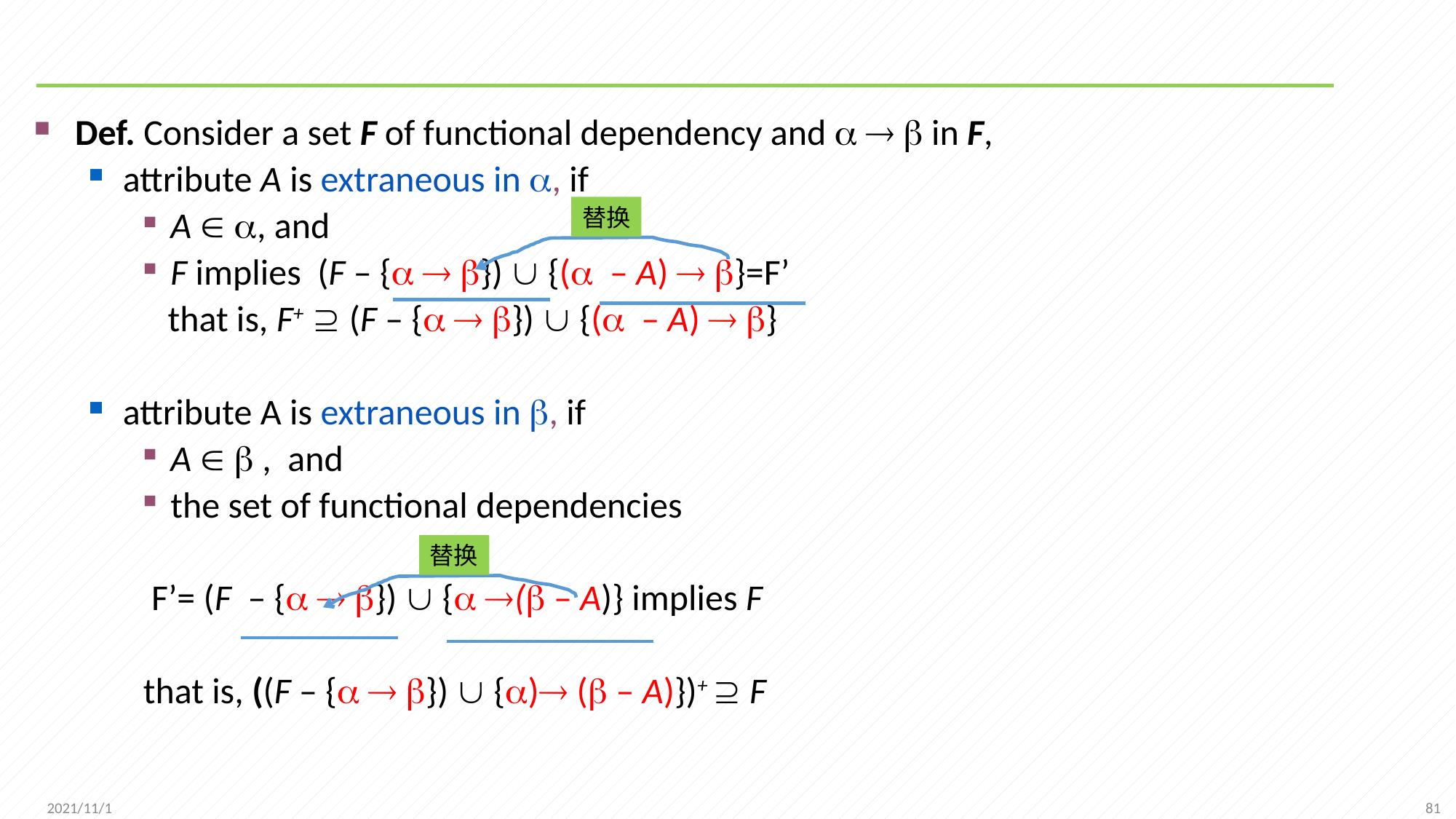

#
Def. Consider a set F of functional dependency and α → β in F,
attribute A is extraneous in α, if
A ∈ α, and
F implies  (F – {α → β}) ∪ {(α  – A) → β}=F’
   that is, F+ ⊇ (F – {α → β}) ∪ {(α  – A) → β}

attribute A is extraneous in β, if
A ∈ β ,  and
the set of functional dependencies

 F’= (F  – {α → β}) ∪ {α →(β – A)} implies F

that is, ((F – {α → β}) ∪ {α)→ (β – A)})+ ⊇ F

替换

替换

81
2021/11/1